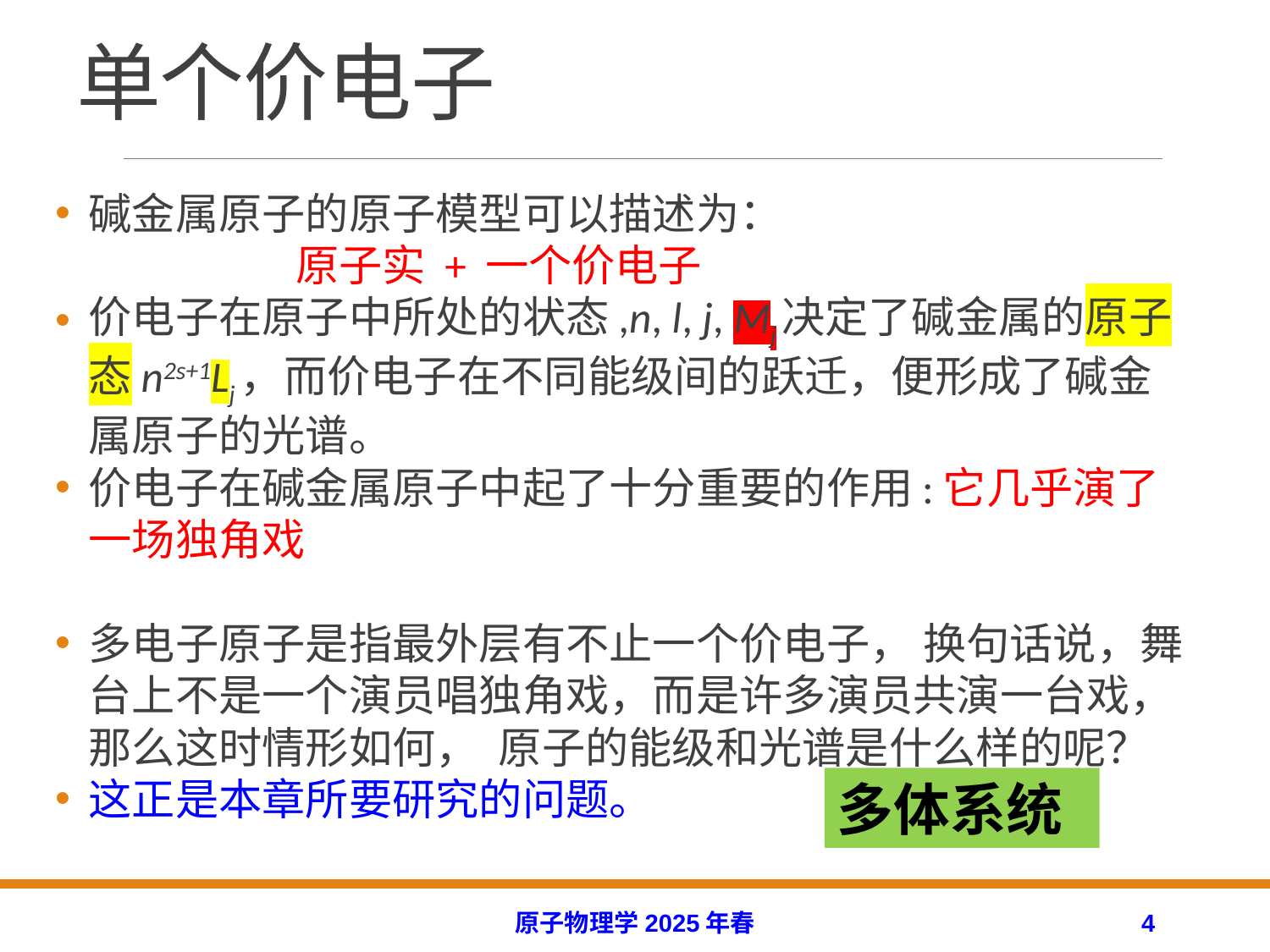

# 单个价电子
碱金属原子的原子模型可以描述为：
                        原子实 + 一个价电子
价电子在原子中所处的状态,n, l, j, Mj决定了碱金属的原子态n2s+1Lj，而价电子在不同能级间的跃迁，便形成了碱金属原子的光谱。
价电子在碱金属原子中起了十分重要的作用:它几乎演了一场独角戏

多电子原子是指最外层有不止一个价电子， 换句话说，舞台上不是一个演员唱独角戏，而是许多演员共演一台戏， 那么这时情形如何，  原子的能级和光谱是什么样的呢？
这正是本章所要研究的问题。

多体系统
原子物理学2025年春
4